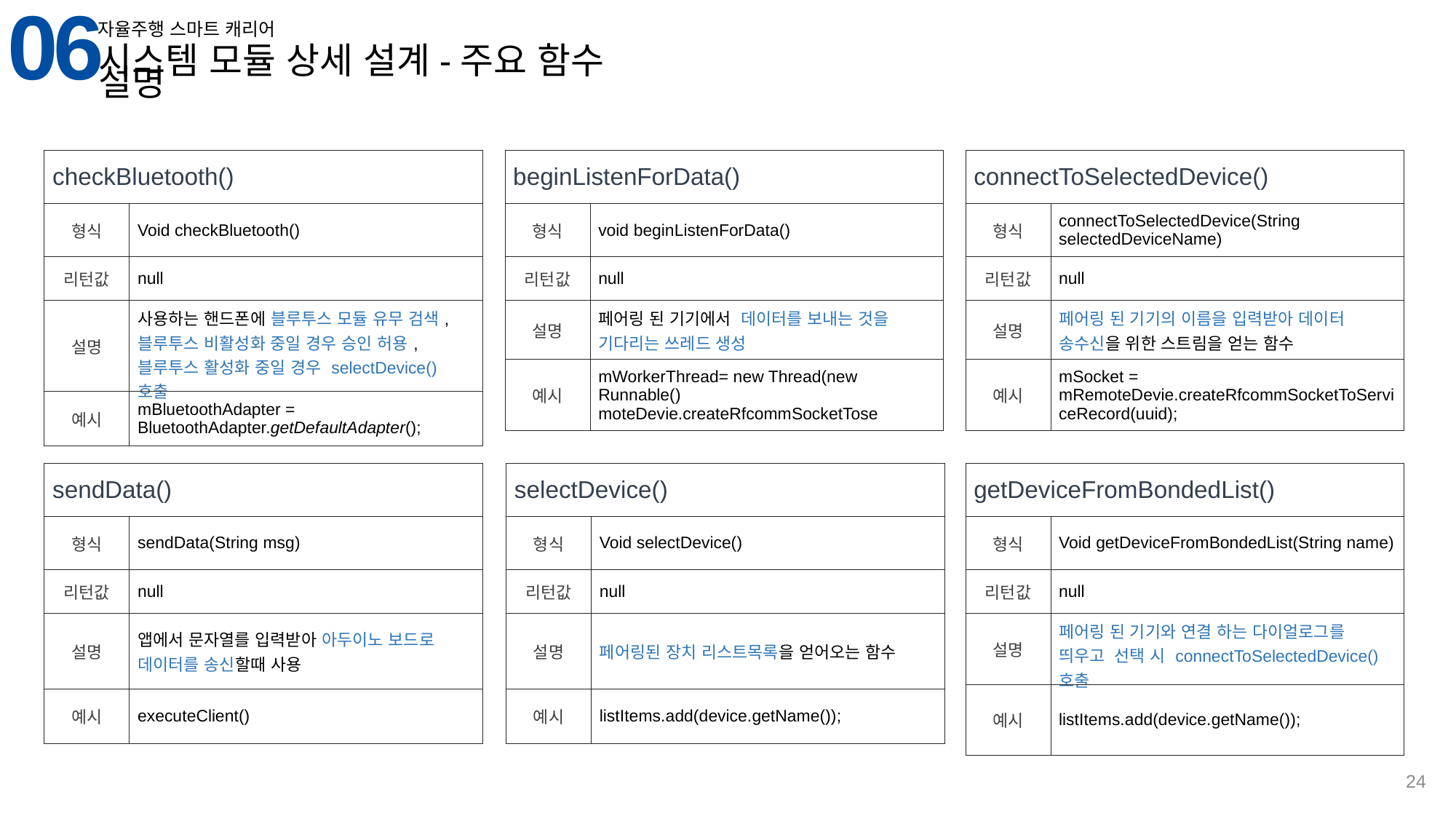

06
자율주행 스마트 캐리어
시스템 모듈 상세 설계-주요 함수 설명
| checkBluetooth() |  |
| --- | --- |
| 형식 | Void checkBluetooth() |
| 리턴값 | null |
| 설명 | 사용하는 핸드폰에 블루투스 모듈 유무 검색, 블루투스 비활성화 중일 경우 승인 허용, 블루투스 활성화 중일 경우 selectDevice() 호출 |
| 예시 | mBluetoothAdapter = BluetoothAdapter.getDefaultAdapter(); |
| beginListenForData() |  |
| --- | --- |
| 형식 | void beginListenForData() |
| 리턴값 | null |
| 설명 | 페어링 된 기기에서 데이터를 보내는 것을 기다리는 쓰레드 생성 |
| 예시 | mWorkerThread= new Thread(new Runnable() moteDevie.createRfcommSocketTose |
| connectToSelectedDevice() |  |
| --- | --- |
| 형식 | connectToSelectedDevice(String selectedDeviceName) |
| 리턴값 | null |
| 설명 | 페어링 된 기기의 이름을 입력받아 데이터 송수신을 위한 스트림을 얻는 함수 |
| 예시 | mSocket = mRemoteDevie.createRfcommSocketToServiceRecord(uuid); |
| sendData() |  |
| --- | --- |
| 형식 | sendData(String msg) |
| 리턴값 | null |
| 설명 | 앱에서 문자열를 입력받아 아두이노 보드로 데이터를 송신할때 사용 |
| 예시 | executeClient() |
| selectDevice() |  |
| --- | --- |
| 형식 | Void selectDevice() |
| 리턴값 | null |
| 설명 | 페어링된 장치 리스트목록을 얻어오는 함수 |
| 예시 | listItems.add(device.getName()); |
| getDeviceFromBondedList() |  |
| --- | --- |
| 형식 | Void getDeviceFromBondedList(String name) |
| 리턴값 | null |
| 설명 | 페어링 된 기기와 연결 하는 다이얼로그를 띄우고 선택 시 connectToSelectedDevice() 호출 |
| 예시 | listItems.add(device.getName()); |

24